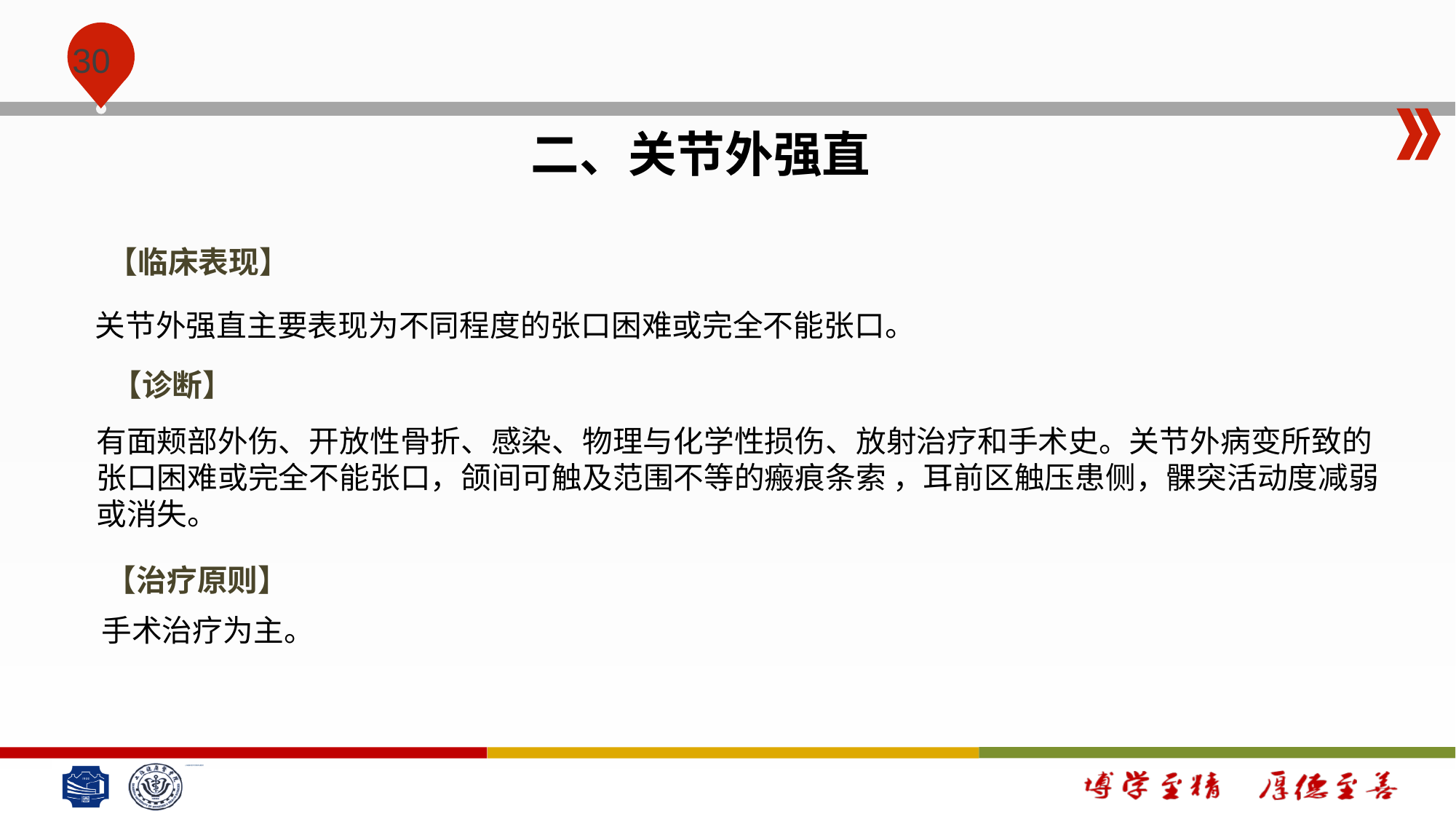

#
二、关节外强直
【临床表现】
关节外强直主要表现为不同程度的张口困难或完全不能张口。
【诊断】
有面颊部外伤、开放性骨折、感染、物理与化学性损伤、放射治疗和手术史。关节外病变所致的张口困难或完全不能张口，颌间可触及范围不等的瘢痕条索 ，耳前区触压患侧，髁突活动度减弱或消失。
【治疗原则】
手术治疗为主。